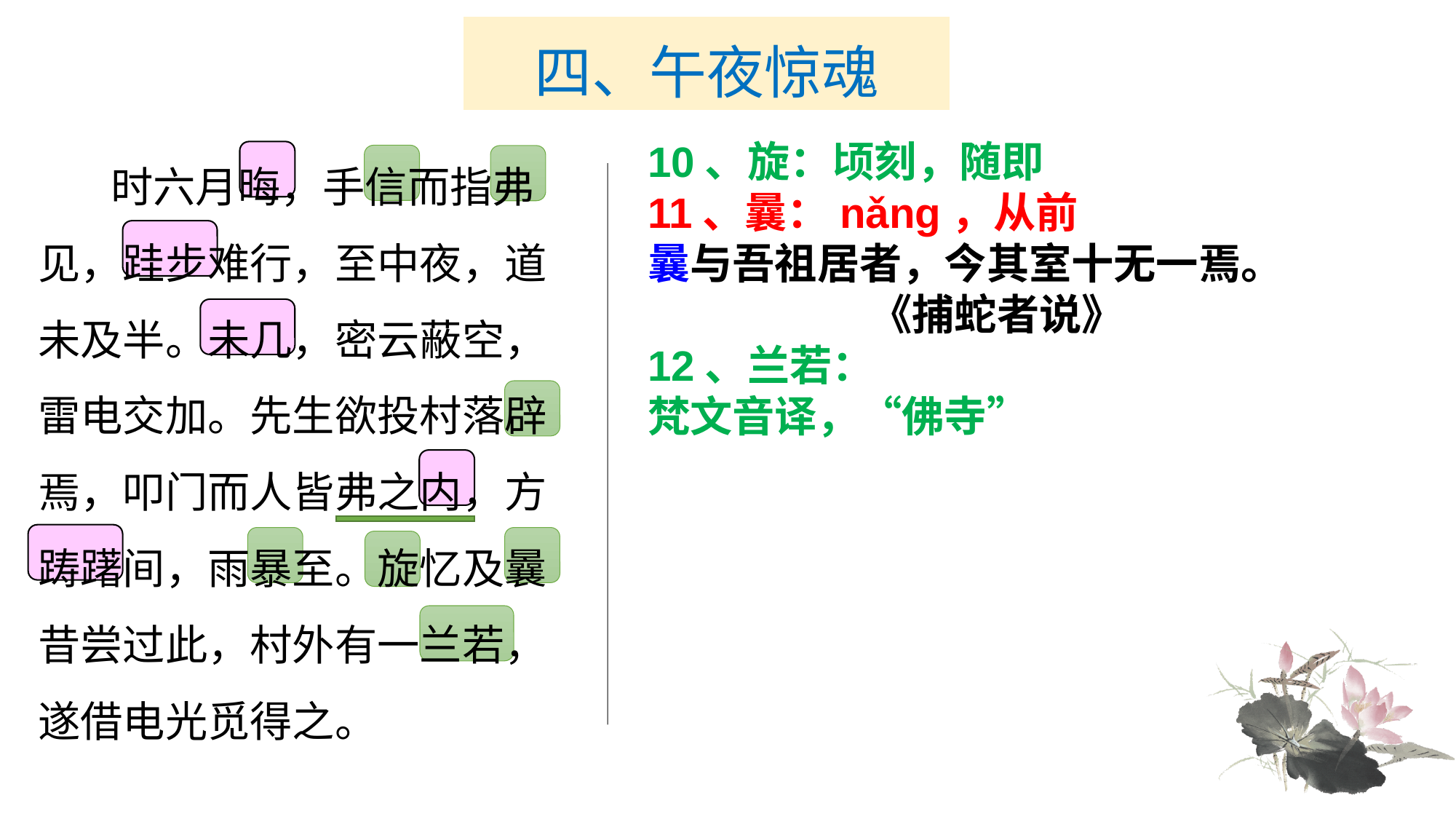

# 四、午夜惊魂
　　时六月晦，手信而指弗见，跬步难行，至中夜，道未及半。未几，密云蔽空，雷电交加。先生欲投村落辟焉，叩门而人皆弗之内，方踌躇间，雨暴至。旋忆及曩昔尝过此，村外有一兰若，遂借电光觅得之。
10、旋：顷刻，随即
11、曩：nǎng，从前
曩与吾祖居者，今其室十无一焉。
                      《捕蛇者说》
12、兰若：
梵文音译，“佛寺”